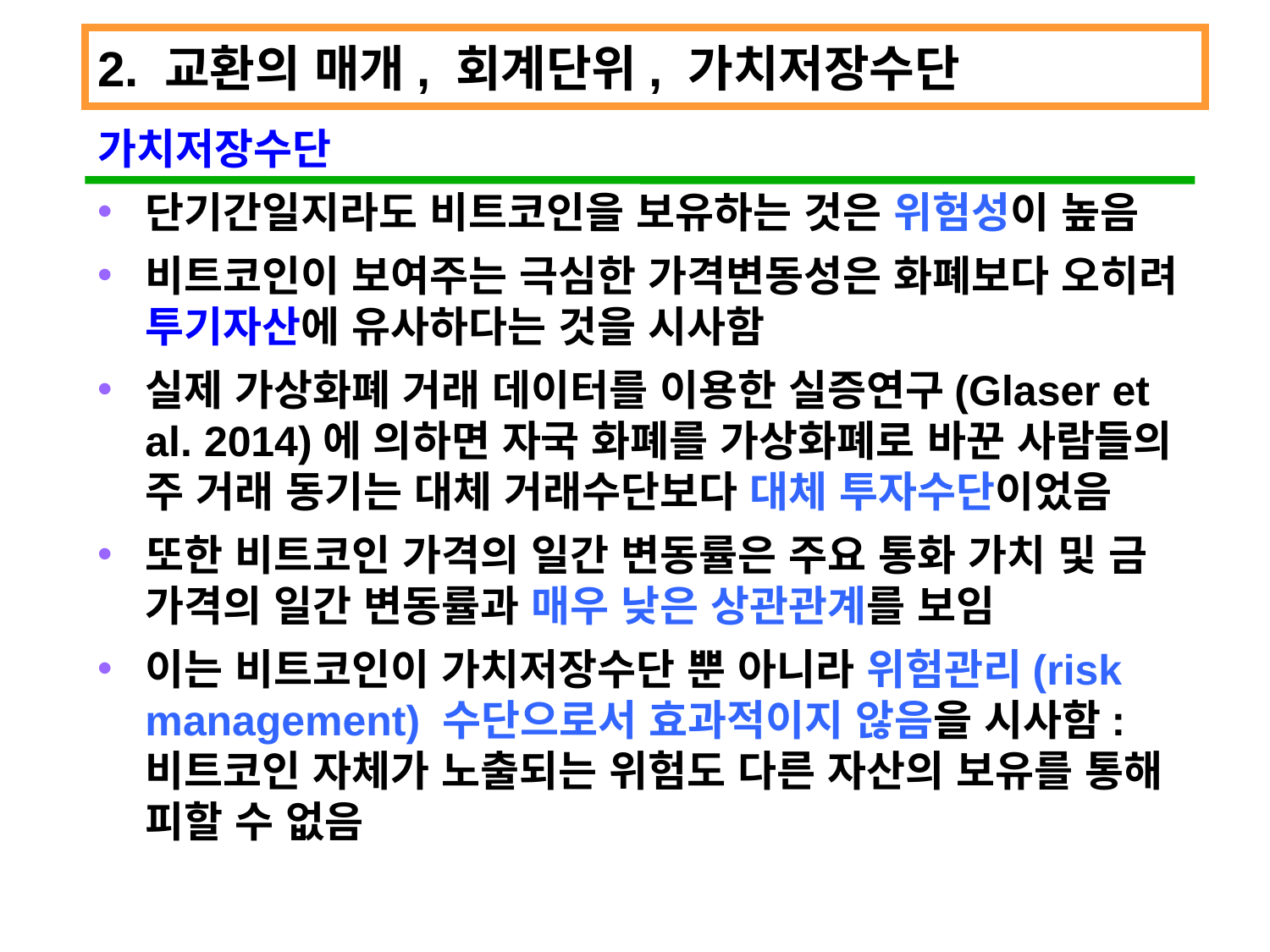

2. 교환의 매개, 회계단위, 가치저장수단
가치저장수단
단기간일지라도 비트코인을 보유하는 것은 위험성이 높음
비트코인이 보여주는 극심한 가격변동성은 화폐보다 오히려 투기자산에 유사하다는 것을 시사함
실제 가상화폐 거래 데이터를 이용한 실증연구(Glaser et al. 2014)에 의하면 자국 화폐를 가상화폐로 바꾼 사람들의 주 거래 동기는 대체 거래수단보다 대체 투자수단이었음
또한 비트코인 가격의 일간 변동률은 주요 통화 가치 및 금 가격의 일간 변동률과 매우 낮은 상관관계를 보임
이는 비트코인이 가치저장수단 뿐 아니라 위험관리(risk management) 수단으로서 효과적이지 않음을 시사함: 비트코인 자체가 노출되는 위험도 다른 자산의 보유를 통해 피할 수 없음